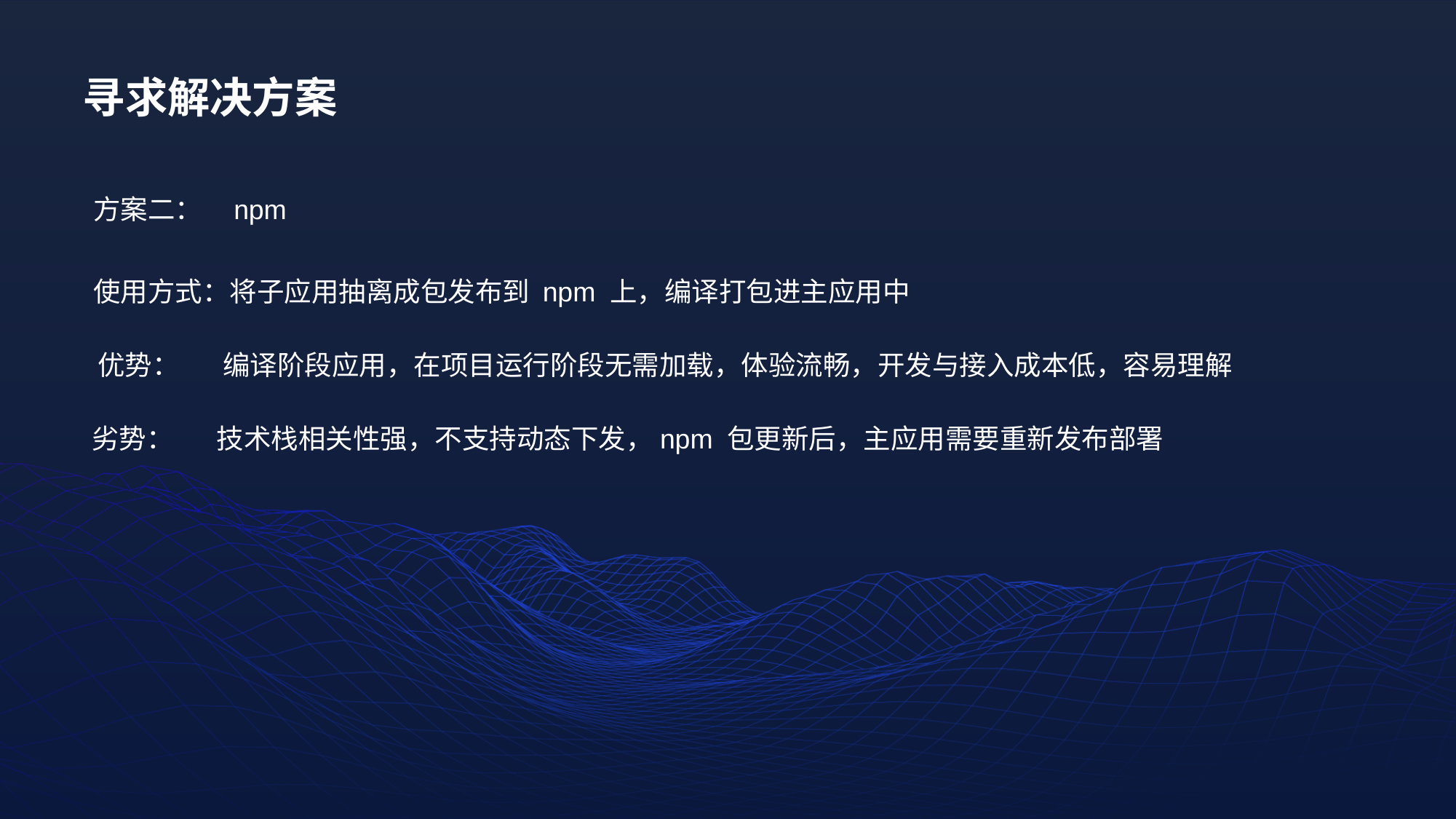

寻求解决方案
方案二：    npm
使用方式：将子应用抽离成包发布到 npm 上，编译打包进主应用中
优势：       编译阶段应用，在项目运行阶段无需加载，体验流畅，开发与接入成本低，容易理解
劣势：       技术栈相关性强，不支持动态下发，npm 包更新后，主应用需要重新发布部署